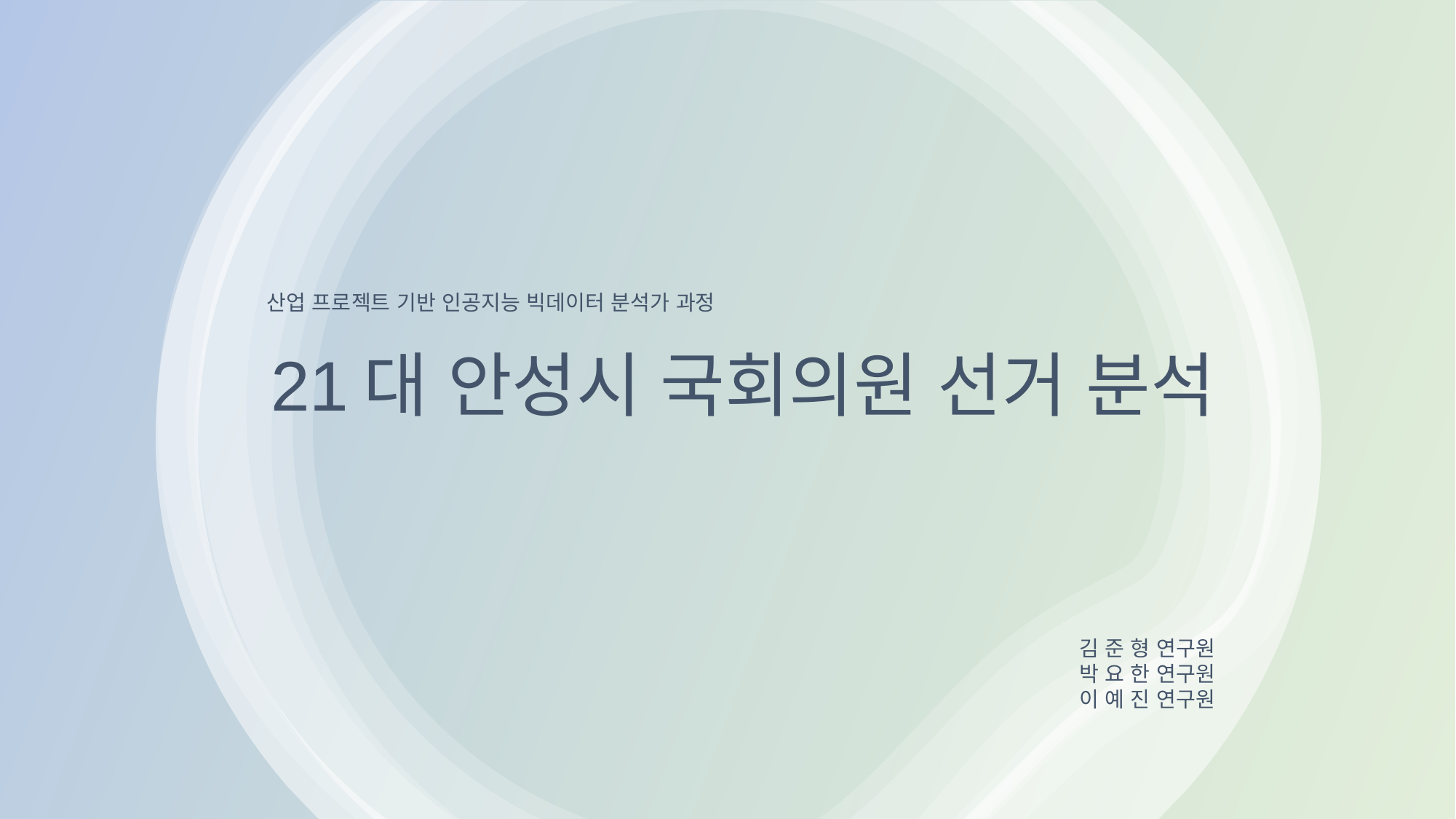

산업 프로젝트 기반 인공지능 빅데이터 분석가 과정
# 21대 안성시 국회의원 선거 분석
김 준 형 연구원
박 요 한 연구원
이 예 진 연구원